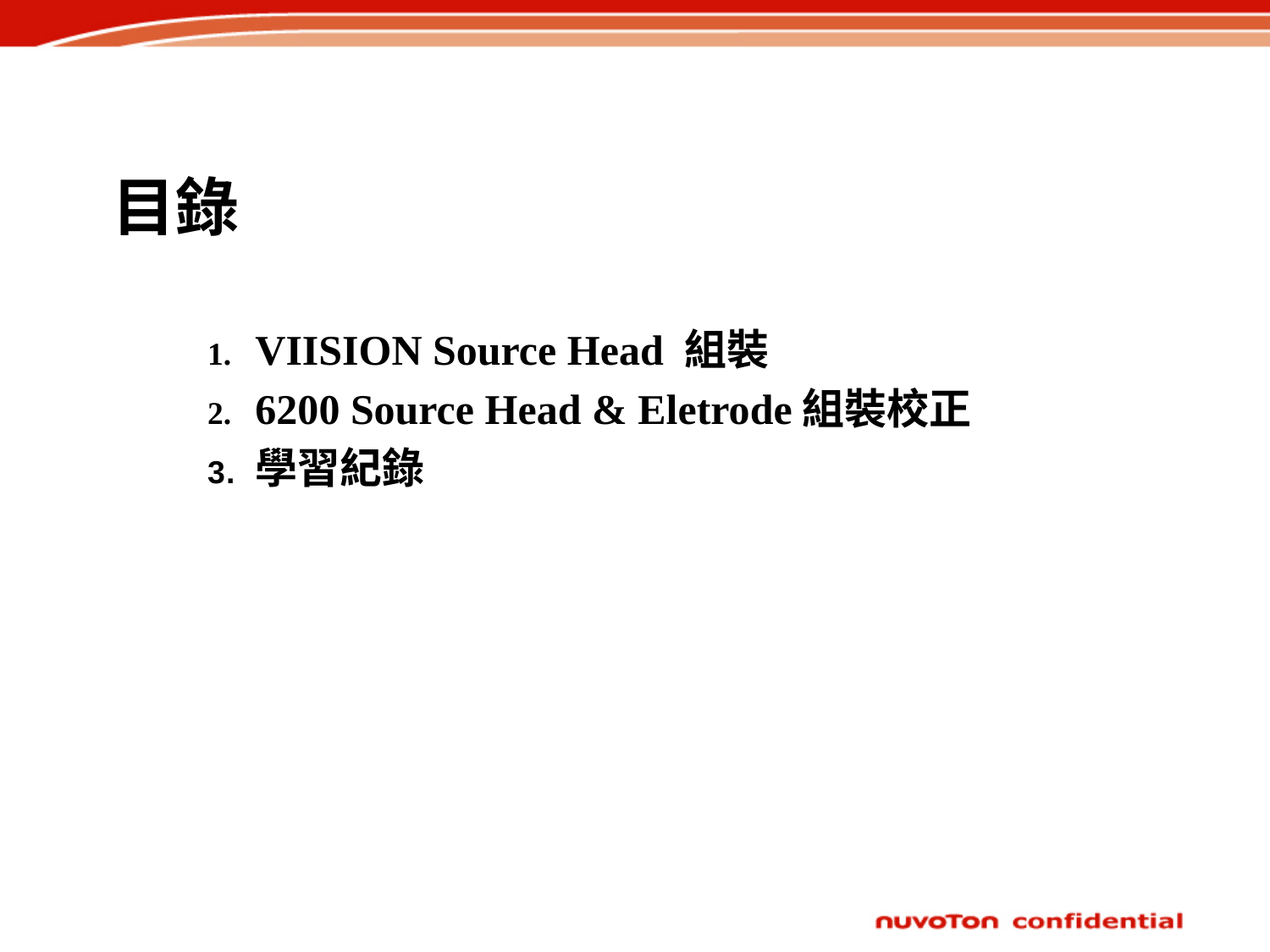

# 目錄
VIISION Source Head 組裝
6200 Source Head & Eletrode組裝校正
學習紀錄